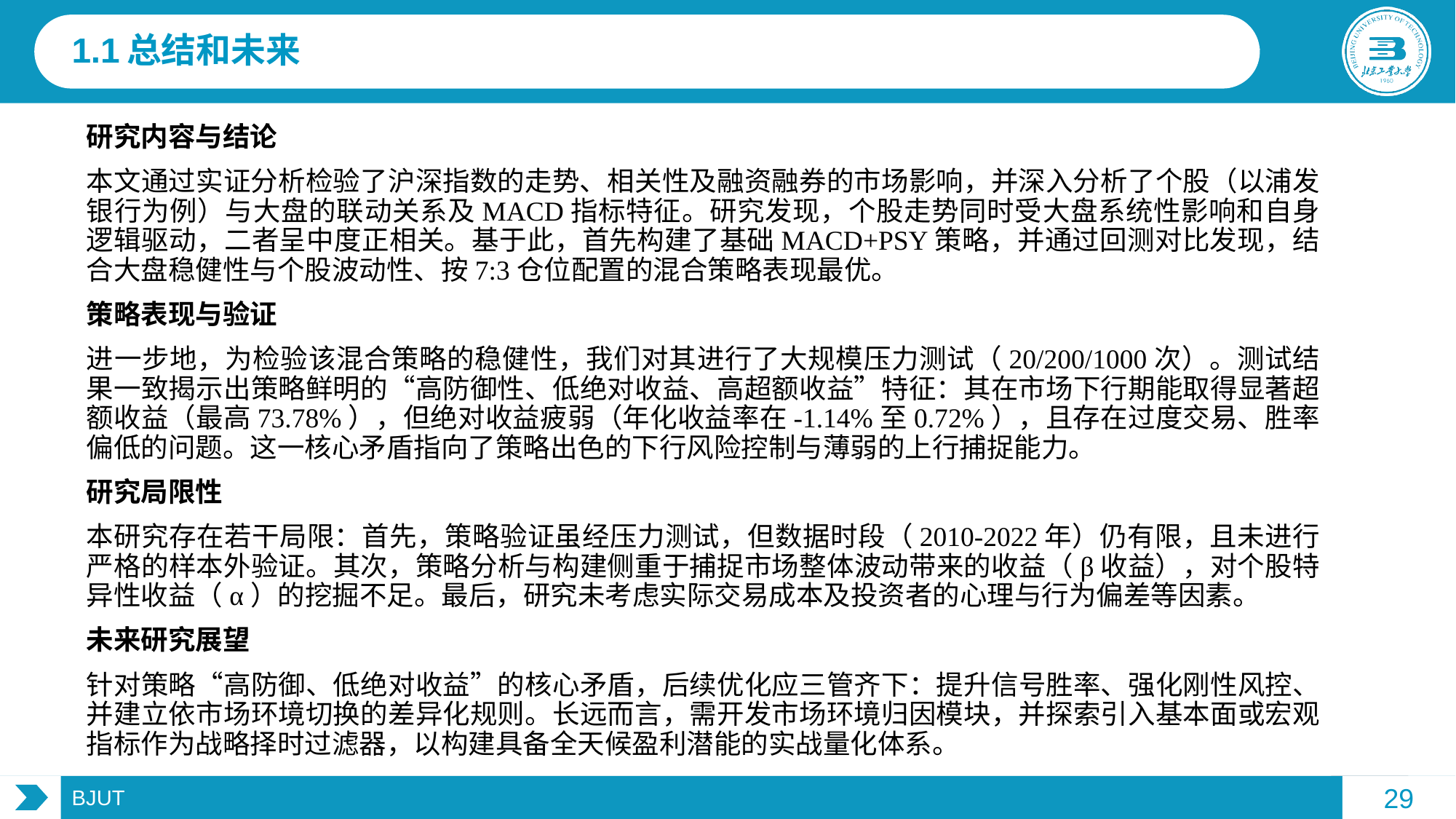

# 1.1总结和未来
研究内容与结论
本文通过实证分析检验了沪深指数的走势、相关性及融资融券的市场影响，并深入分析了个股（以浦发银行为例）与大盘的联动关系及MACD指标特征。研究发现，个股走势同时受大盘系统性影响和自身逻辑驱动，二者呈中度正相关。基于此，首先构建了基础MACD+PSY策略，并通过回测对比发现，结合大盘稳健性与个股波动性、按7:3仓位配置的混合策略表现最优。
策略表现与验证
进一步地，为检验该混合策略的稳健性，我们对其进行了大规模压力测试（20/200/1000次）。测试结果一致揭示出策略鲜明的“高防御性、低绝对收益、高超额收益”特征：其在市场下行期能取得显著超额收益（最高73.78%），但绝对收益疲弱（年化收益率在-1.14%至0.72%），且存在过度交易、胜率偏低的问题。这一核心矛盾指向了策略出色的下行风险控制与薄弱的上行捕捉能力。
研究局限性
本研究存在若干局限：首先，策略验证虽经压力测试，但数据时段（2010-2022年）仍有限，且未进行严格的样本外验证。其次，策略分析与构建侧重于捕捉市场整体波动带来的收益（β收益），对个股特异性收益（α）的挖掘不足。最后，研究未考虑实际交易成本及投资者的心理与行为偏差等因素。
未来研究展望
针对策略“高防御、低绝对收益”的核心矛盾，后续优化应三管齐下：提升信号胜率、强化刚性风控、并建立依市场环境切换的差异化规则。长远而言，需开发市场环境归因模块，并探索引入基本面或宏观指标作为战略择时过滤器，以构建具备全天候盈利潜能的实战量化体系。